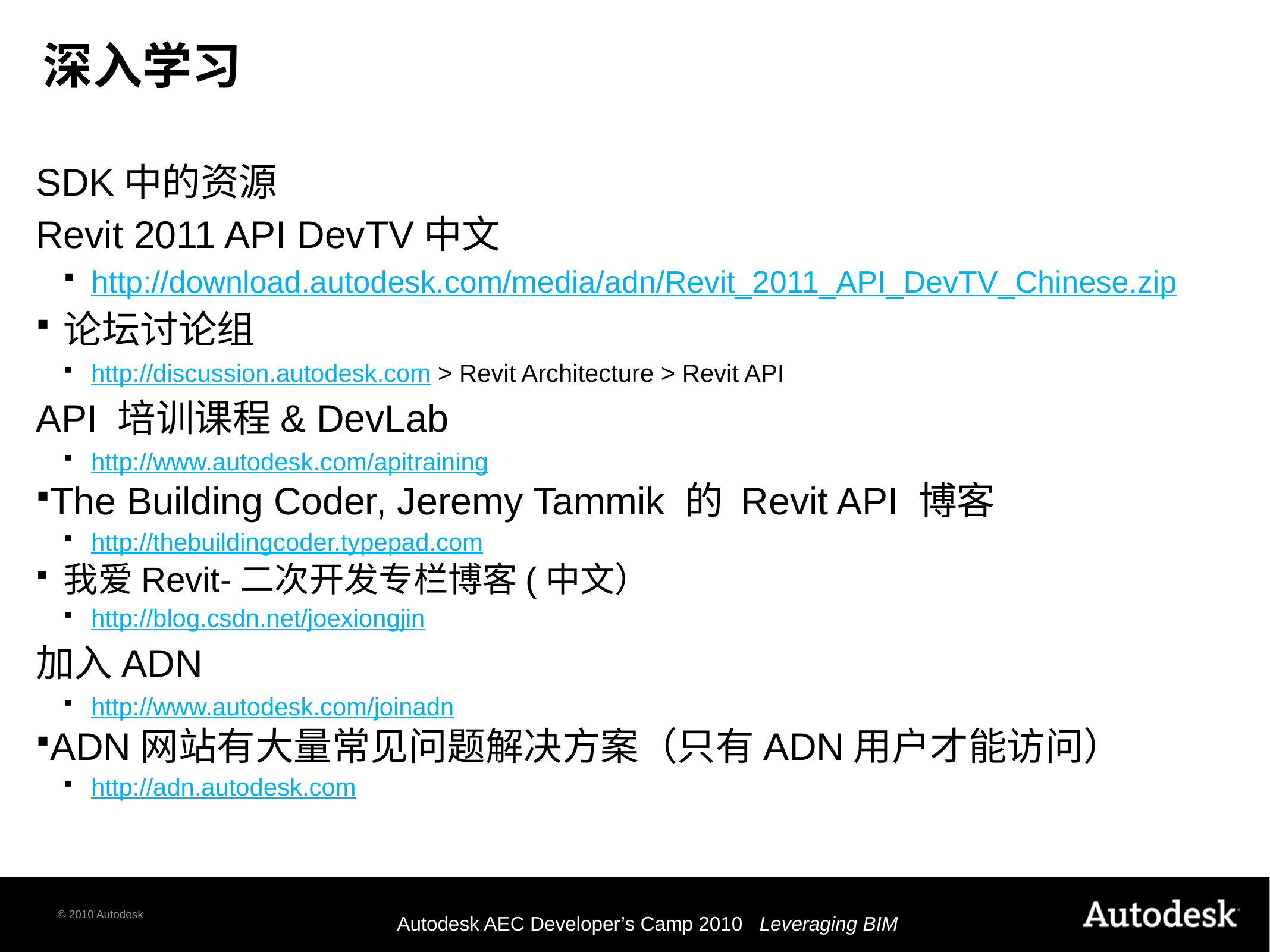

# 深入学习

SDK中的资源
Revit 2011 API DevTV中文
http://download.autodesk.com/media/adn/Revit_2011_API_DevTV_Chinese.zip
论坛讨论组
http://discussion.autodesk.com > Revit Architecture > Revit API
API 培训课程& DevLab
http://www.autodesk.com/apitraining
The Building Coder, Jeremy Tammik 的 Revit API 博客
http://thebuildingcoder.typepad.com
我爱Revit-二次开发专栏博客(中文）
http://blog.csdn.net/joexiongjin
加入ADN
http://www.autodesk.com/joinadn
ADN网站有大量常见问题解决方案（只有ADN用户才能访问）
http://adn.autodesk.com